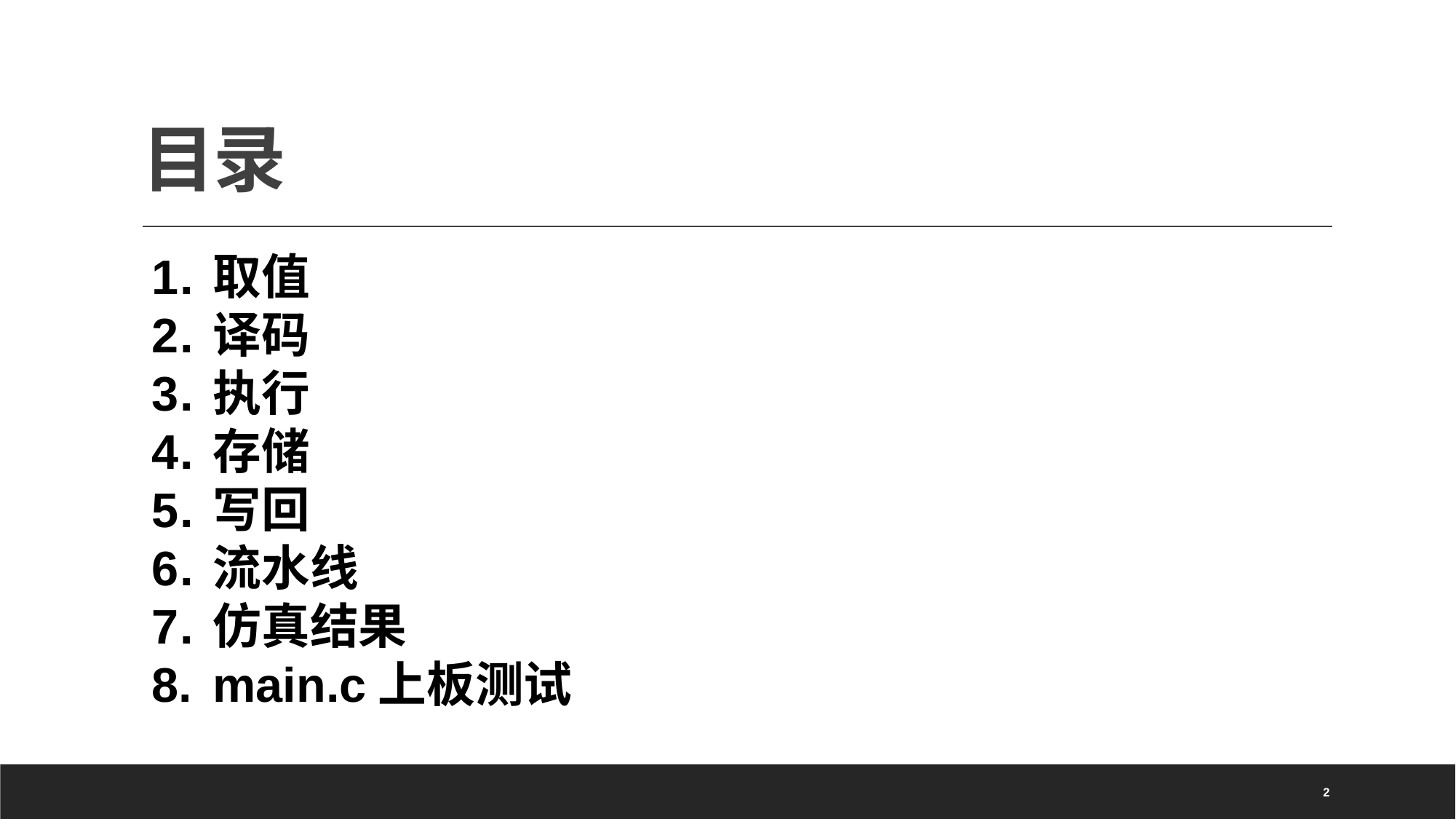

# 目录
取值
译码
执行
存储
写回
流水线
仿真结果
main.c上板测试
2